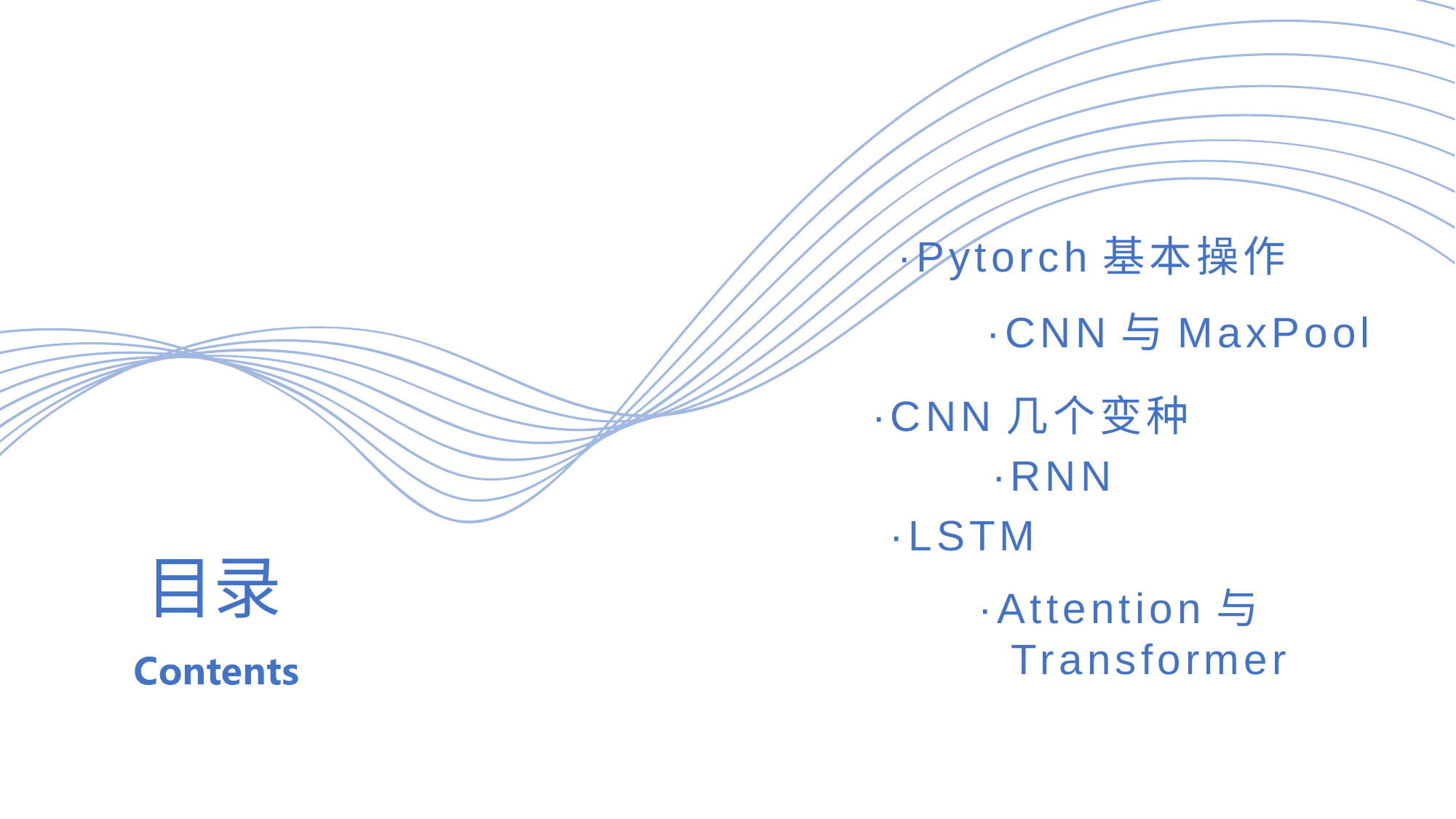

·Pytorch基本操作
·CNN与MaxPool
·CNN几个变种

·RNN
# 目录
·LSTM

  ·Attention与
    Transformer